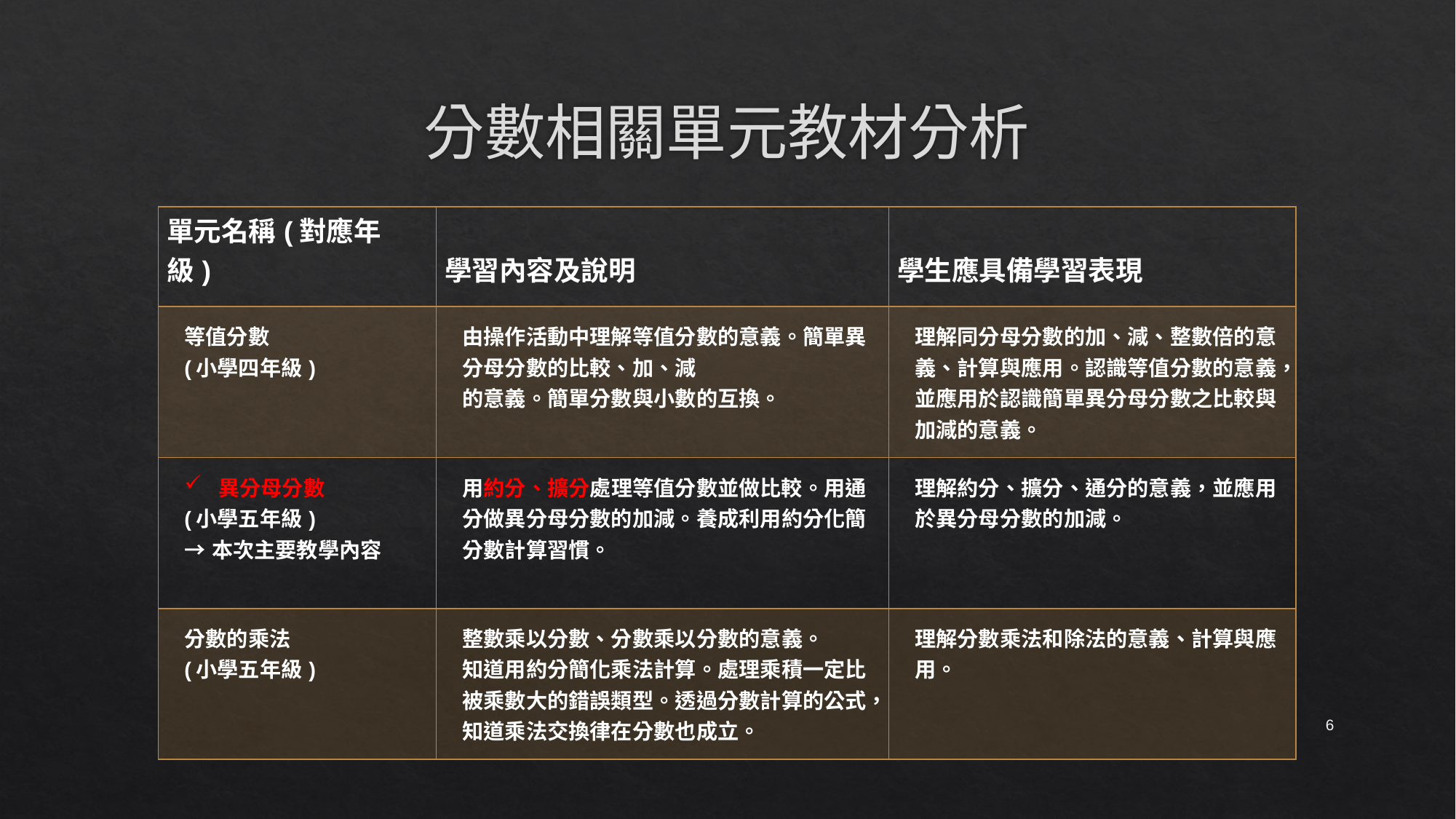

# 分數相關單元教材分析
| 單元名稱(對應年級) | 學習內容及說明 | 學生應具備學習表現 |
| --- | --- | --- |
| 等值分數 (小學四年級) | 由操作活動中理解等值分數的意義。簡單異分母分數的比較、加、減 的意義。簡單分數與小數的互換。 | 理解同分母分數的加、減、整數倍的意義、計算與應用。認識等值分數的意義，並應用於認識簡單異分母分數之比較與加減的意義。 |
| 異分母分數 (小學五年級) →本次主要教學內容 | 用約分、擴分處理等值分數並做比較。用通分做異分母分數的加減。養成利用約分化簡分數計算習慣。 | 理解約分、擴分、通分的意義，並應用於異分母分數的加減。 |
| 分數的乘法 (小學五年級) | 整數乘以分數、分數乘以分數的意義。 知道用約分簡化乘法計算。處理乘積一定比被乘數大的錯誤類型。透過分數計算的公式，知道乘法交換律在分數也成立。 | 理解分數乘法和除法的意義、計算與應用。 |
6